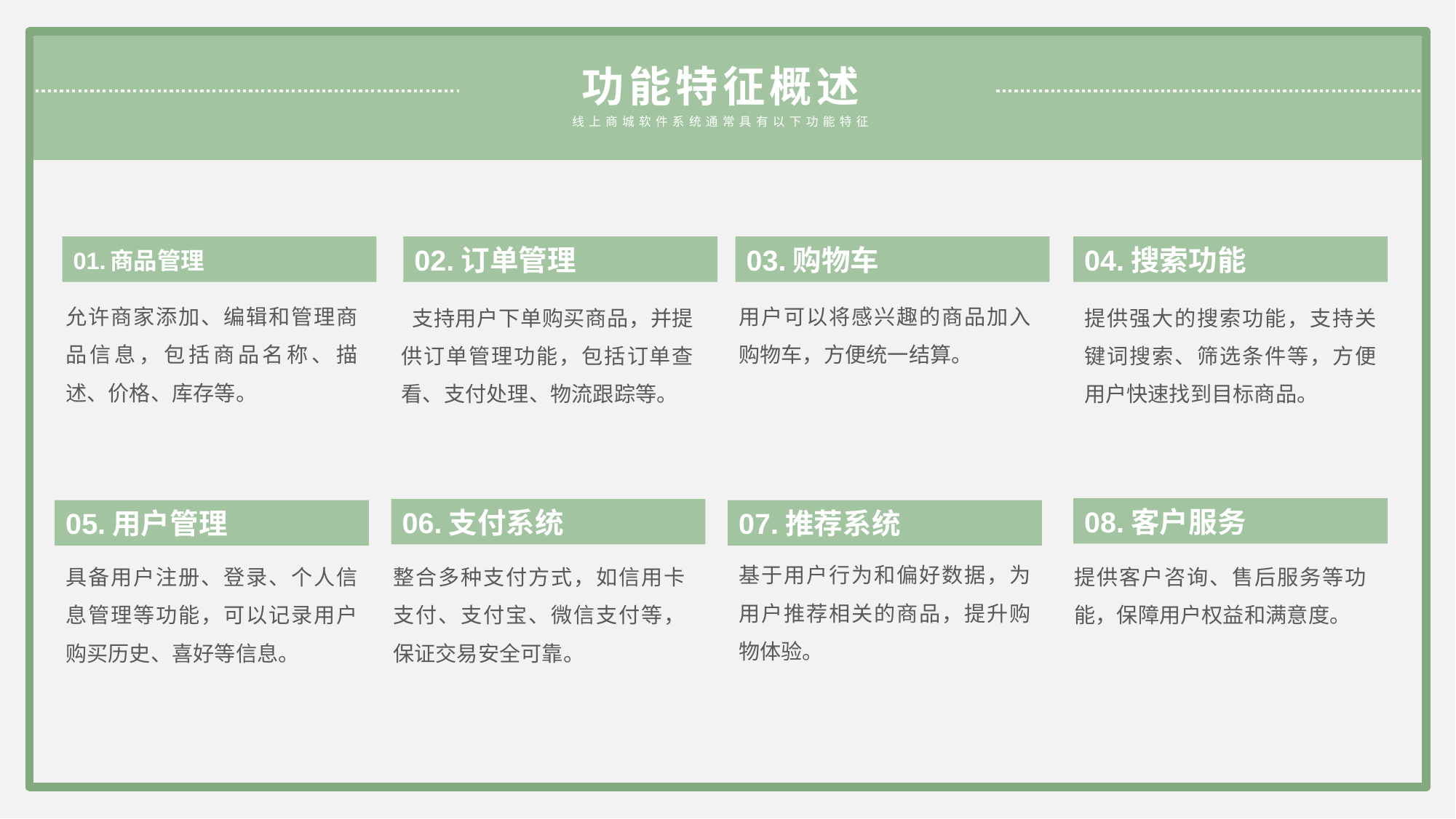

功能特征概述
线上商城软件系统通常具有以下功能特征
01.商品管理
允许商家添加、编辑和管理商品信息，包括商品名称、描述、价格、库存等。
02.订单管理
 支持用户下单购买商品，并提供订单管理功能，包括订单查看、支付处理、物流跟踪等。
06.支付系统
整合多种支付方式，如信用卡支付、支付宝、微信支付等，保证交易安全可靠。
05.用户管理
具备用户注册、登录、个人信息管理等功能，可以记录用户购买历史、喜好等信息。
03.购物车
用户可以将感兴趣的商品加入购物车，方便统一结算。
04.搜索功能
提供强大的搜索功能，支持关键词搜索、筛选条件等，方便用户快速找到目标商品。
08.客户服务
提供客户咨询、售后服务等功能，保障用户权益和满意度。
07.推荐系统
基于用户行为和偏好数据，为用户推荐相关的商品，提升购物体验。